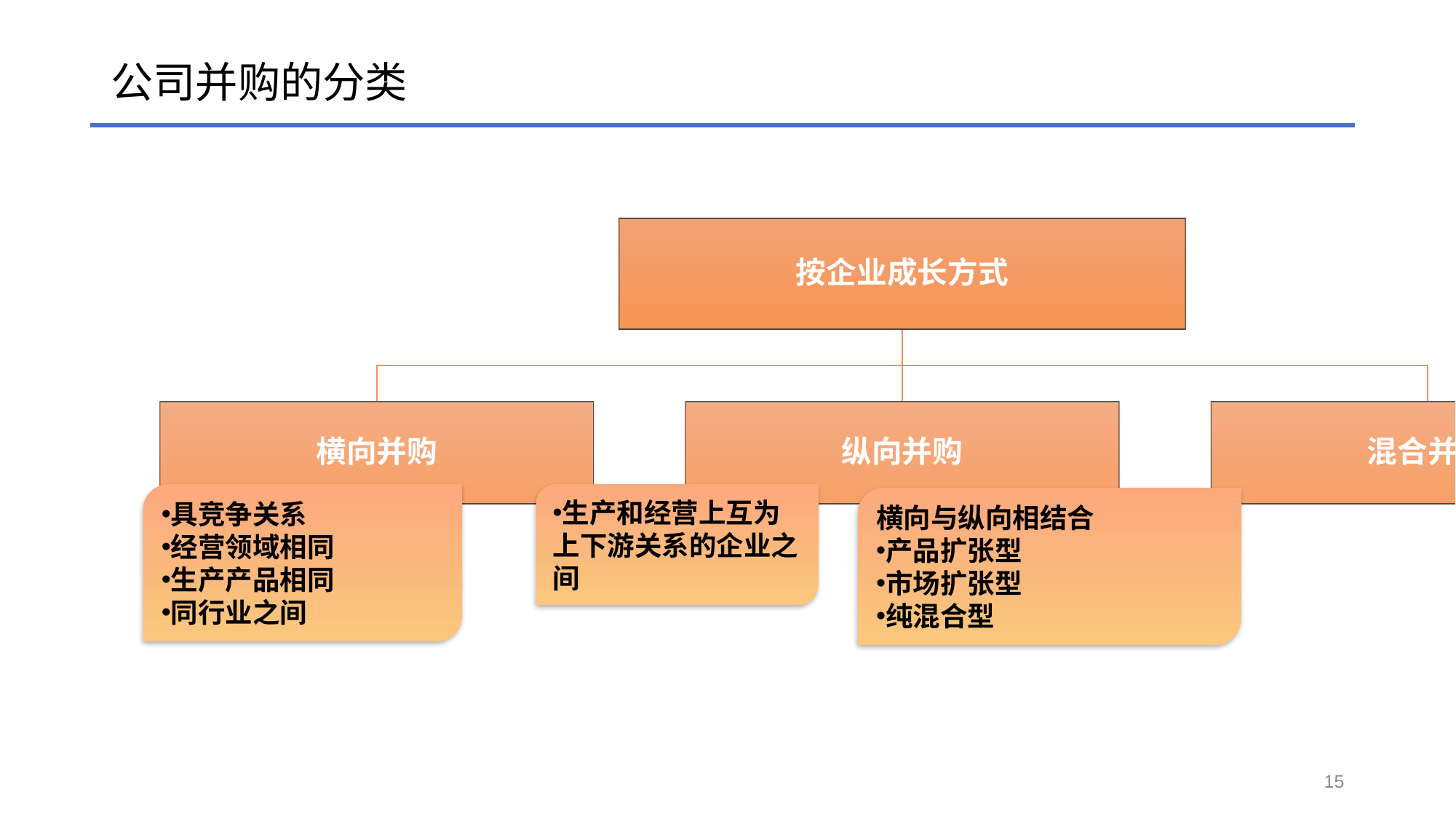

# 公司并购的分类
按企业成长方式
横向并购
纵向并购
混合并购
具竞争关系
经营领域相同
生产产品相同
同行业之间
生产和经营上互为上下游关系的企业之间
横向与纵向相结合
产品扩张型
市场扩张型
纯混合型
15